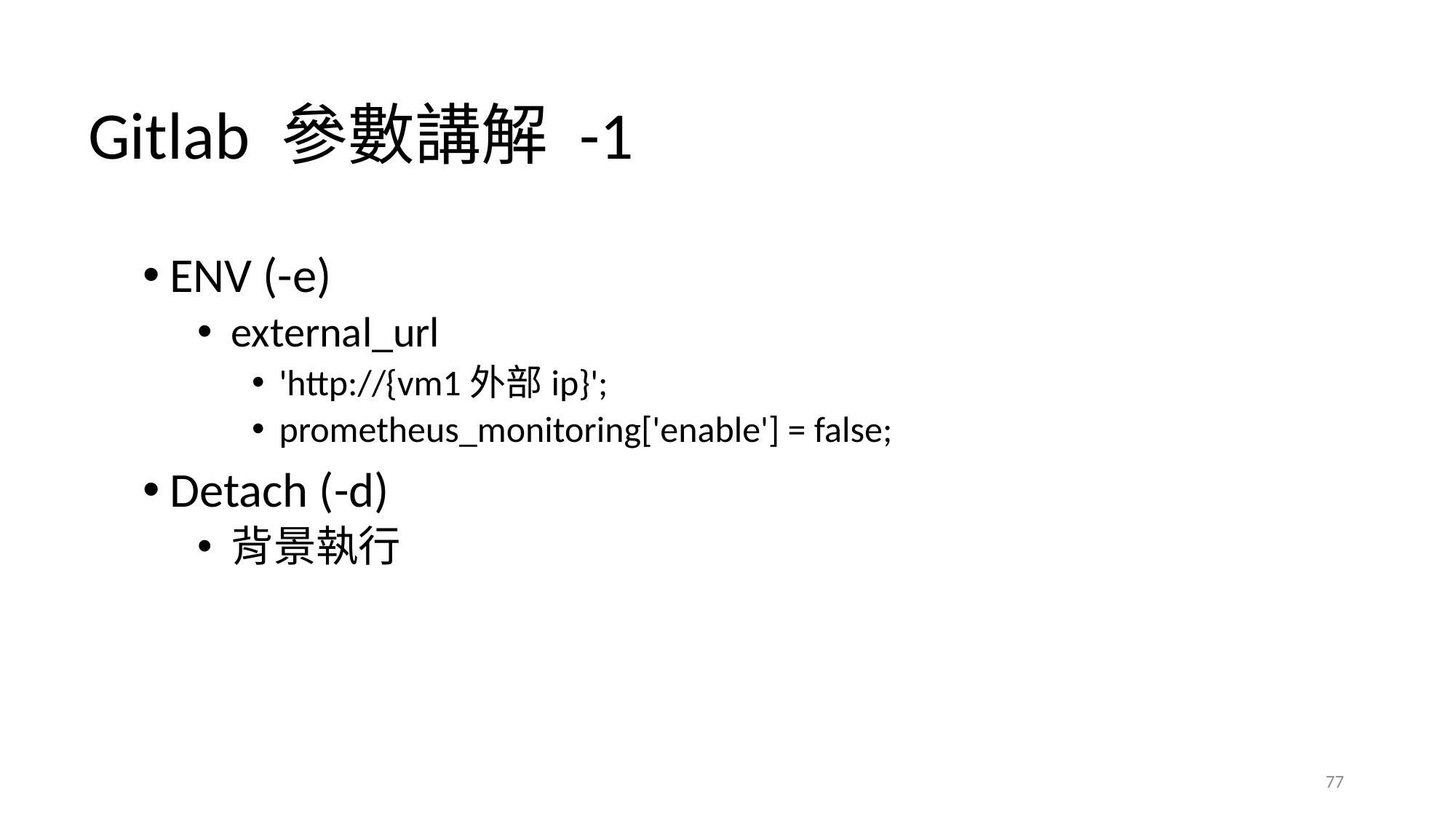

# Gitlab 參數講解 -1
2021/4/21
ENV (-e)
external_url
'http://{vm1外部ip}';
prometheus_monitoring['enable'] = false;
Detach (-d)
背景執行
77